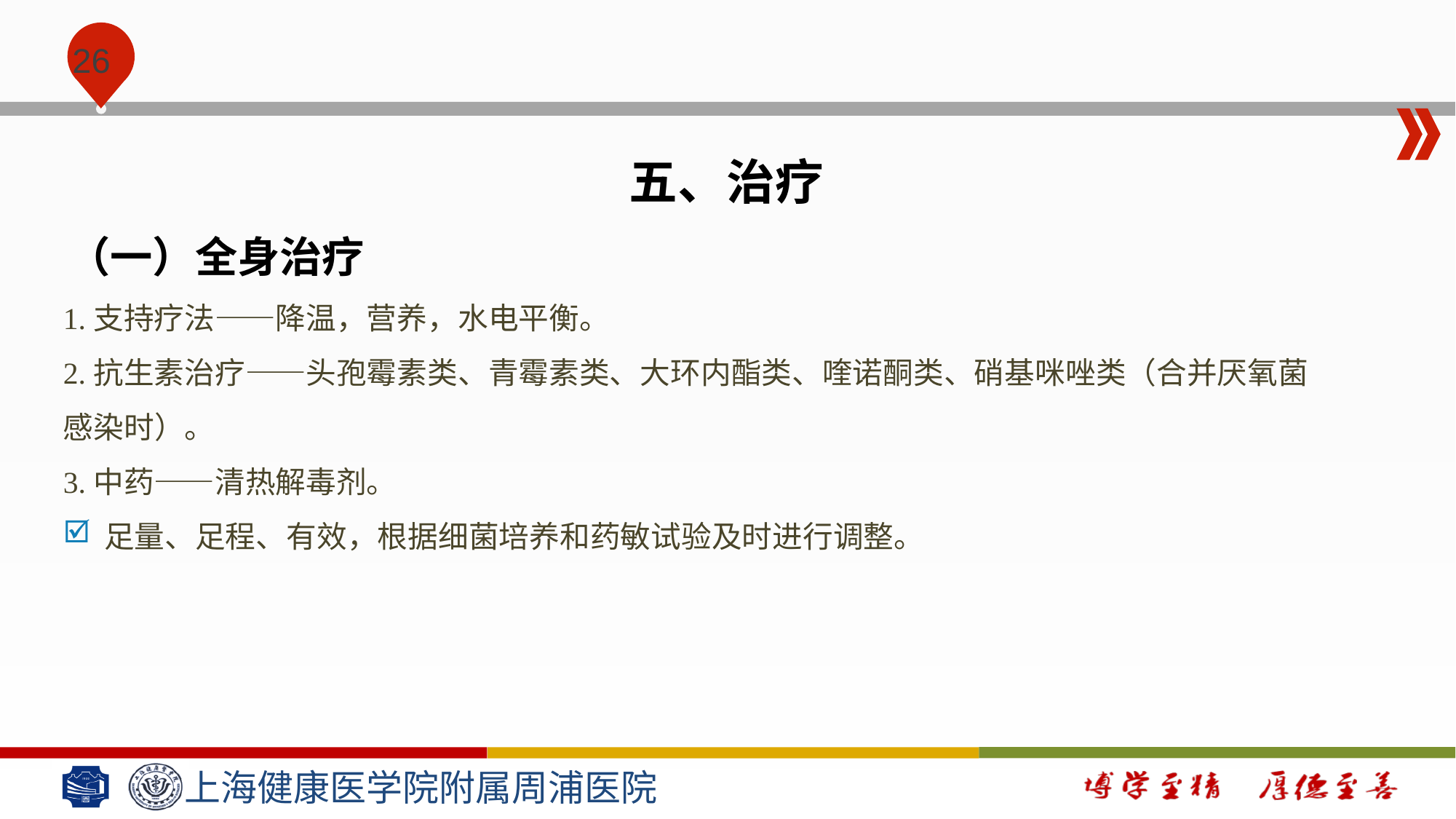

#
五、治疗
（一）全身治疗
1.支持疗法——降温，营养，水电平衡。
2.抗生素治疗——头孢霉素类、青霉素类、大环内酯类、喹诺酮类、硝基咪唑类（合并厌氧菌感染时）。
3.中药——清热解毒剂。
足量、足程、有效，根据细菌培养和药敏试验及时进行调整。